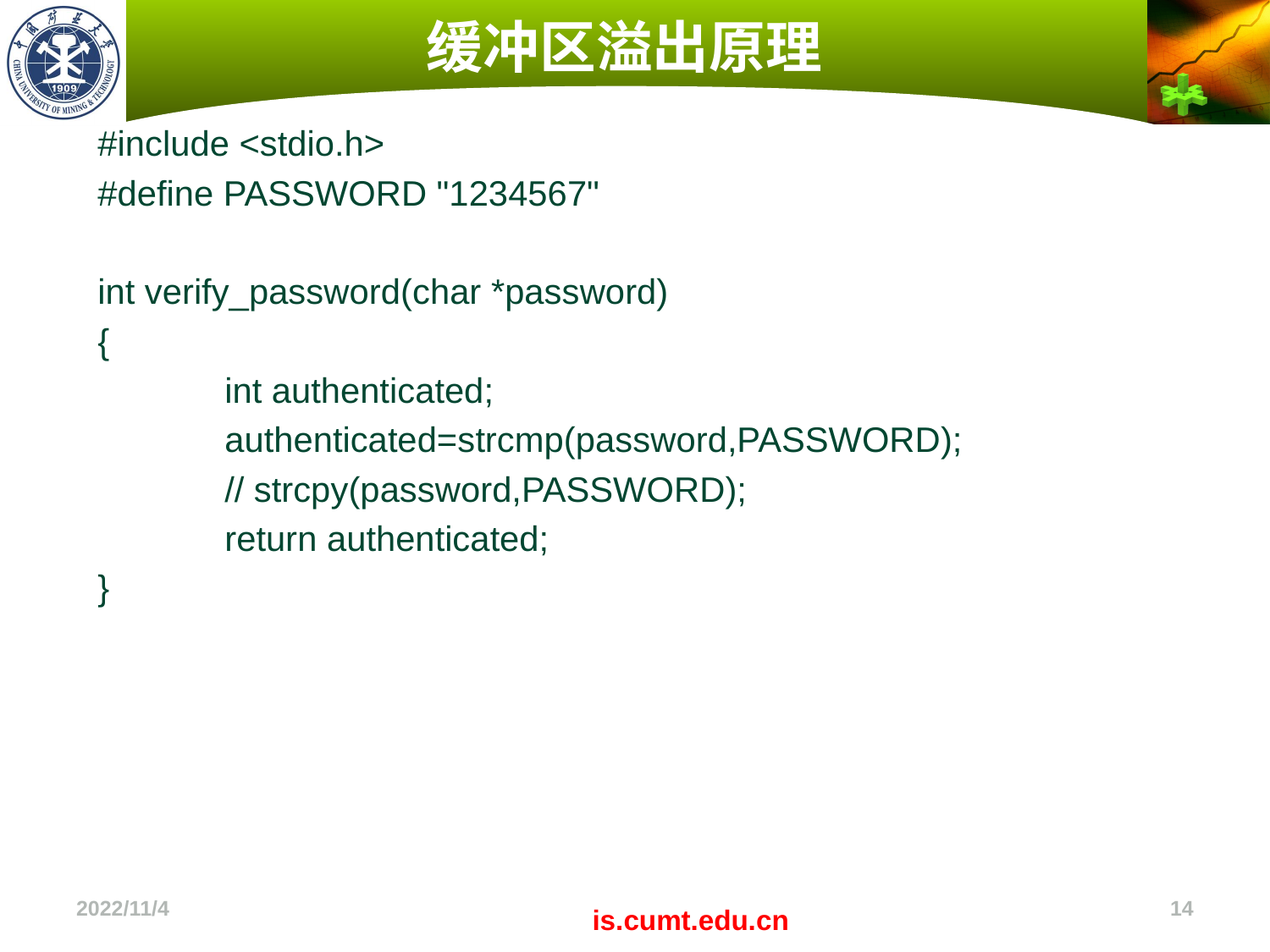

# 缓冲区溢出原理
#include <stdio.h>
#define PASSWORD "1234567"

int verify_password(char *password)
{
	int authenticated;
	authenticated=strcmp(password,PASSWORD);
	// strcpy(password,PASSWORD);
	return authenticated;
}

2022/11/4
14
is.cumt.edu.cn